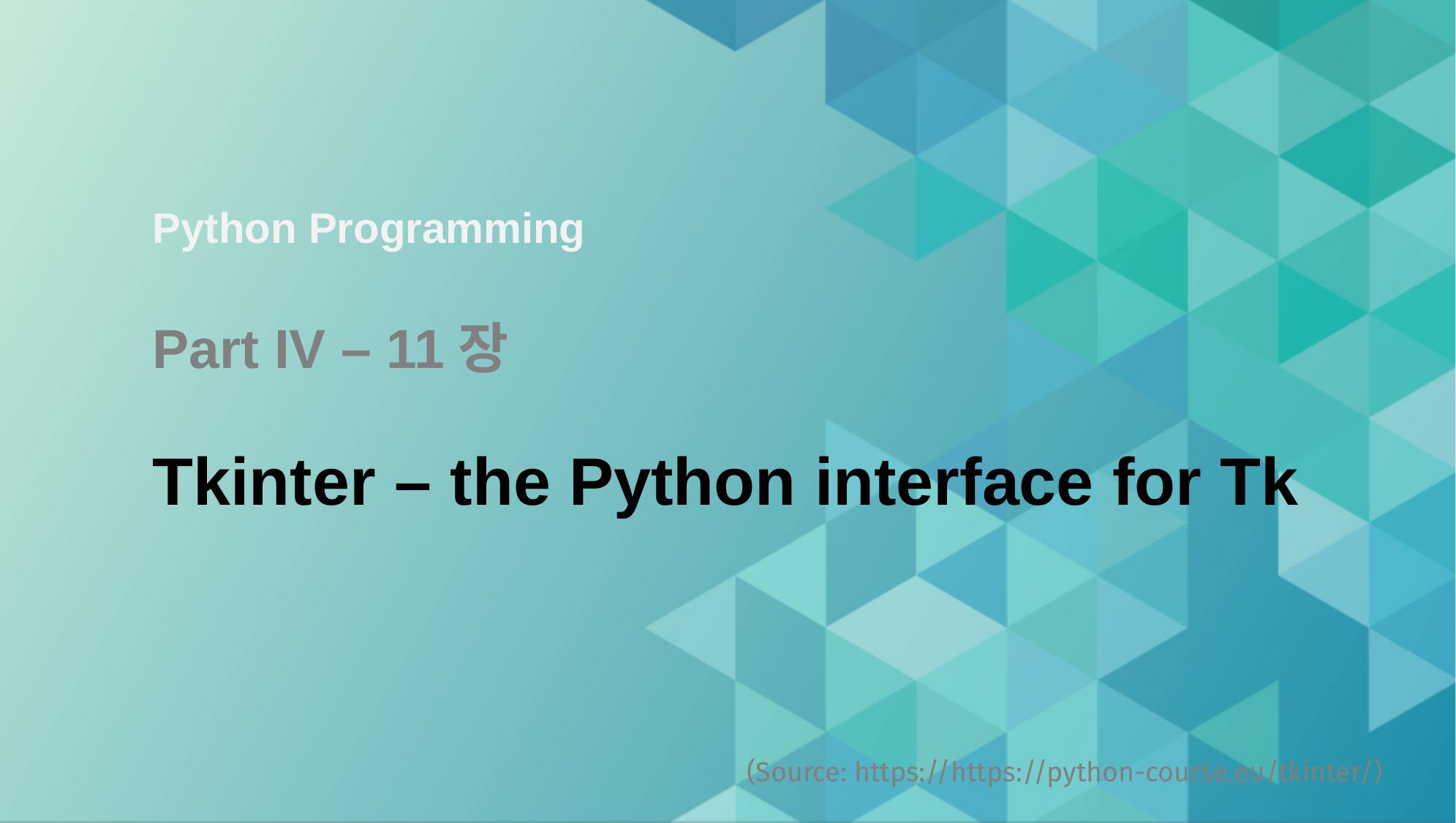

# Part IV – 11장 Tkinter – the Python interface for Tk
(Source: https://https://python-course.eu/tkinter/)